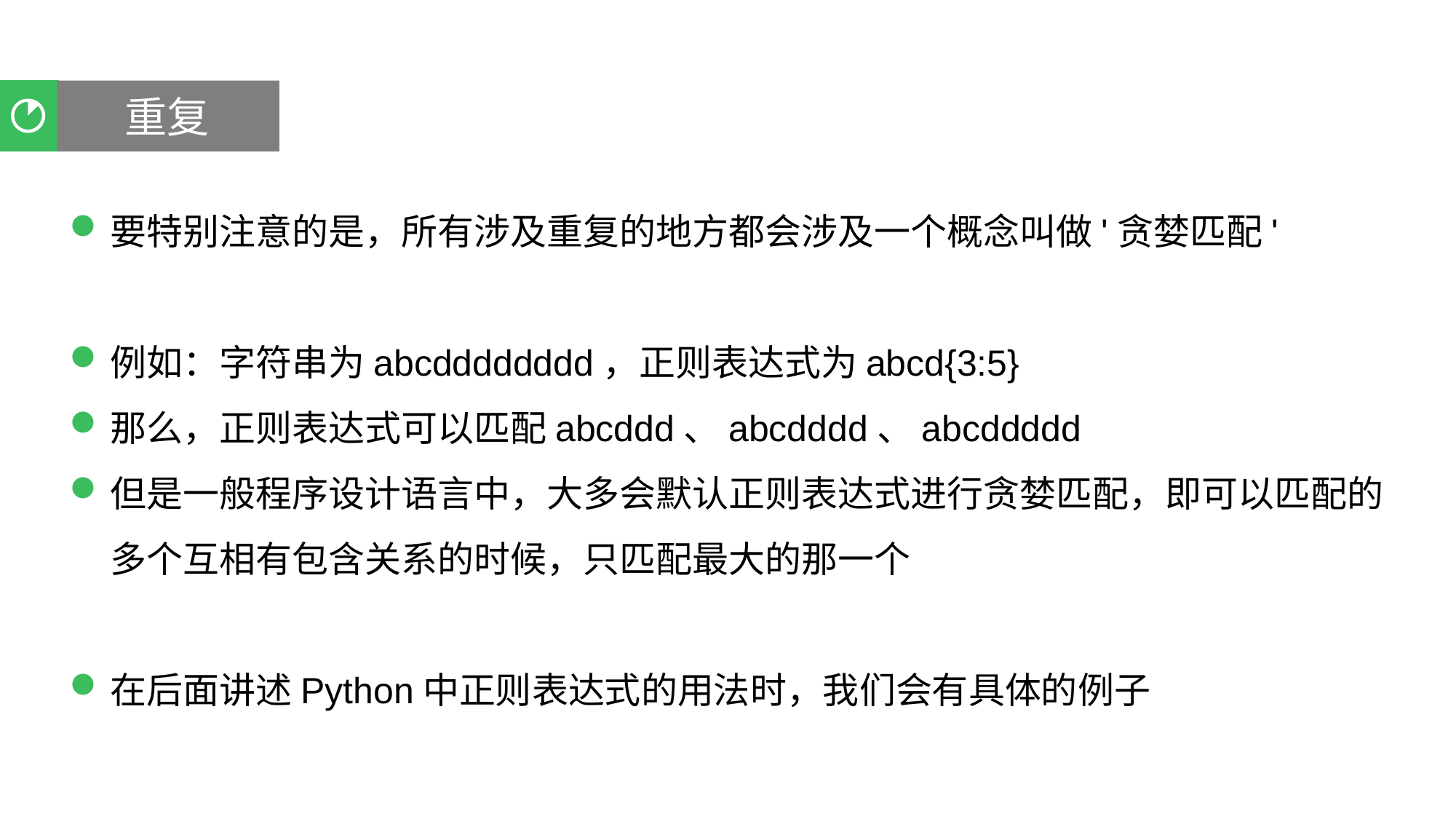

重复

聚类分析
要特别注意的是，所有涉及重复的地方都会涉及一个概念叫做'贪婪匹配'

例如：字符串为abcdddddddd，正则表达式为abcd{3:5}
那么，正则表达式可以匹配abcddd、abcdddd、abcddddd
但是一般程序设计语言中，大多会默认正则表达式进行贪婪匹配，即可以匹配的多个互相有包含关系的时候，只匹配最大的那一个

在后面讲述Python中正则表达式的用法时，我们会有具体的例子